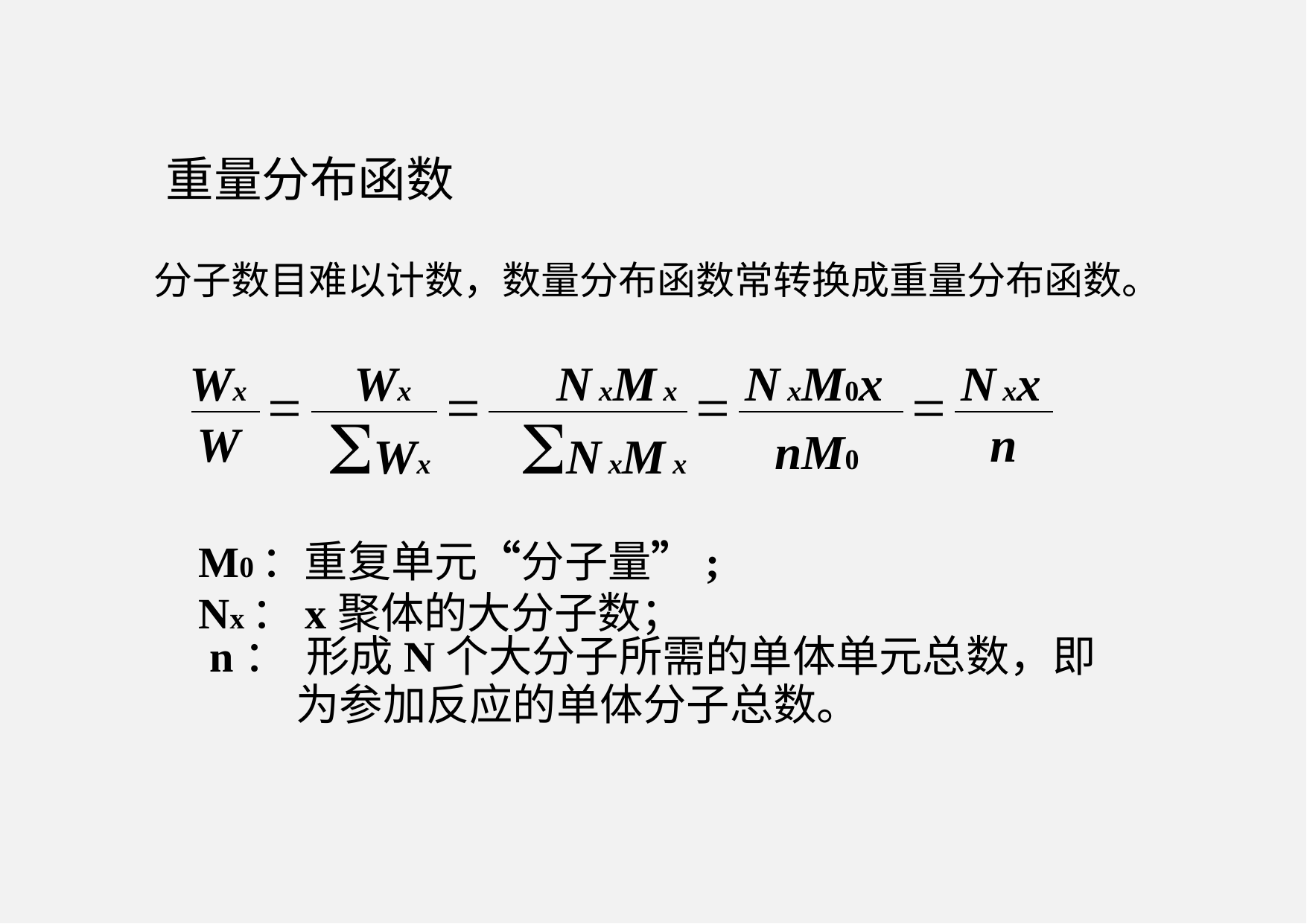

重量分布函数

分子数目难以计数，数量分布函数常转换成重量分布函数。
Wx

	W
	Wx            N xM x
ΣWx     ΣN xM x
N xM0x

	nM0
N xx

	n
=
=
=
=

M0：重复单元“分子量”;
Nx：x聚体的大分子数；
	n：  形成N个大分子所需的单体单元总数，即
		为参加反应的单体分子总数。